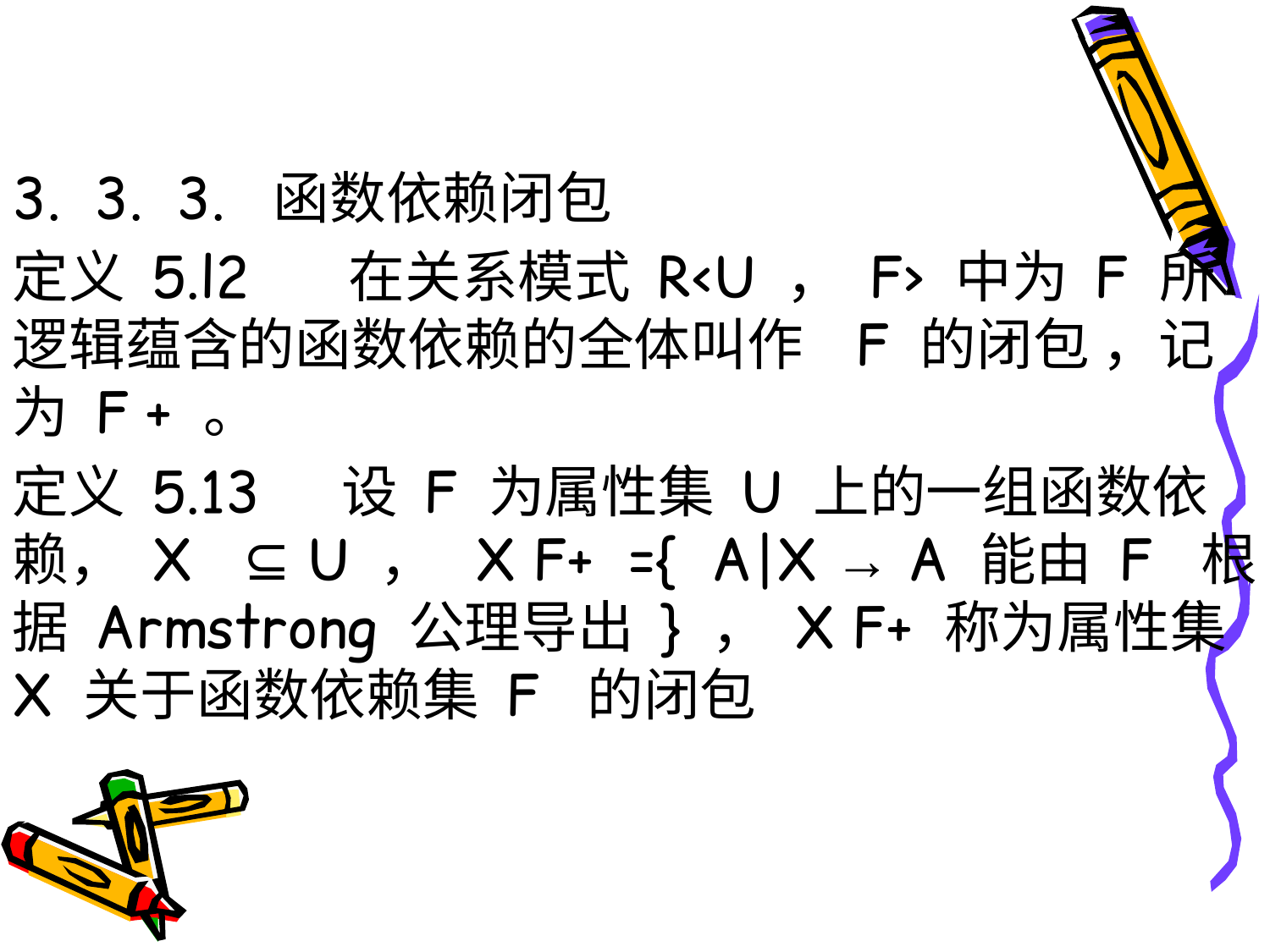

#
3.  3.  3.  函数依赖闭包
定义 5.l2     在关系模式 R<U ， F> 中为 F 所逻辑蕴含的函数依赖的全体叫作   F 的闭包 ，记为 F + 。
定义 5.13    设 F 为属性集 U 上的一组函数依赖， X   ⊆ U ，  X F+  ={  A|X → A 能由 F  根据 Armstrong 公理导出 } ， X F+ 称为属性集 X 关于函数依赖集 F  的闭包